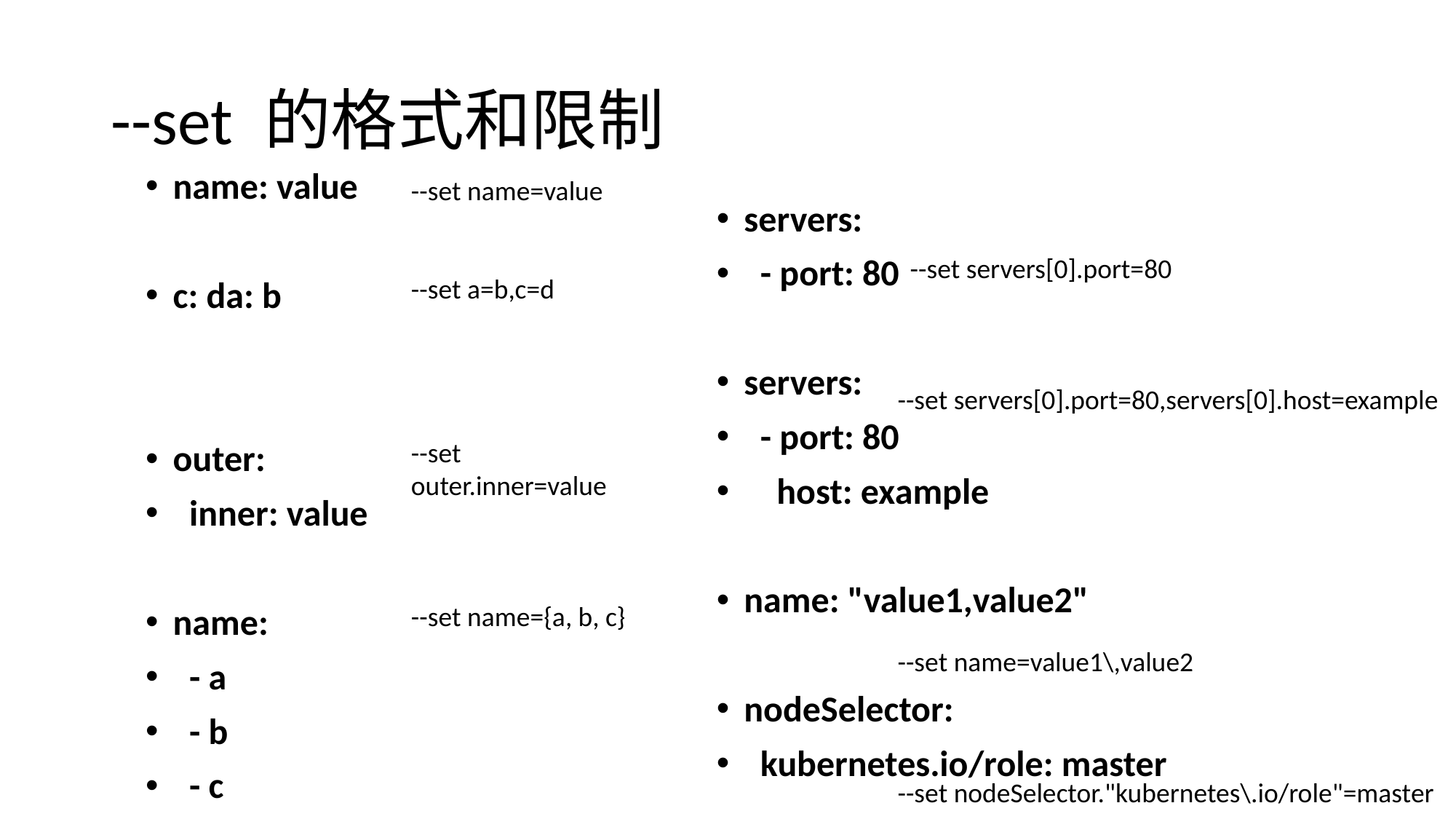

# --set 的格式和限制
name: value

c: da: b

outer:
  inner: value

name:
  - a
  - b
  - c
--set name=value

--set a=b,c=d

--set outer.inner=value

--set name={a, b, c}

servers:
  - port: 80

servers:
  - port: 80
    host: example

name: "value1,value2"

nodeSelector:
  kubernetes.io/role: master
  --set servers[0].port=80

--set servers[0].port=80,servers[0].host=example

--set name=value1\,value2

--set nodeSelector."kubernetes\.io/role"=master